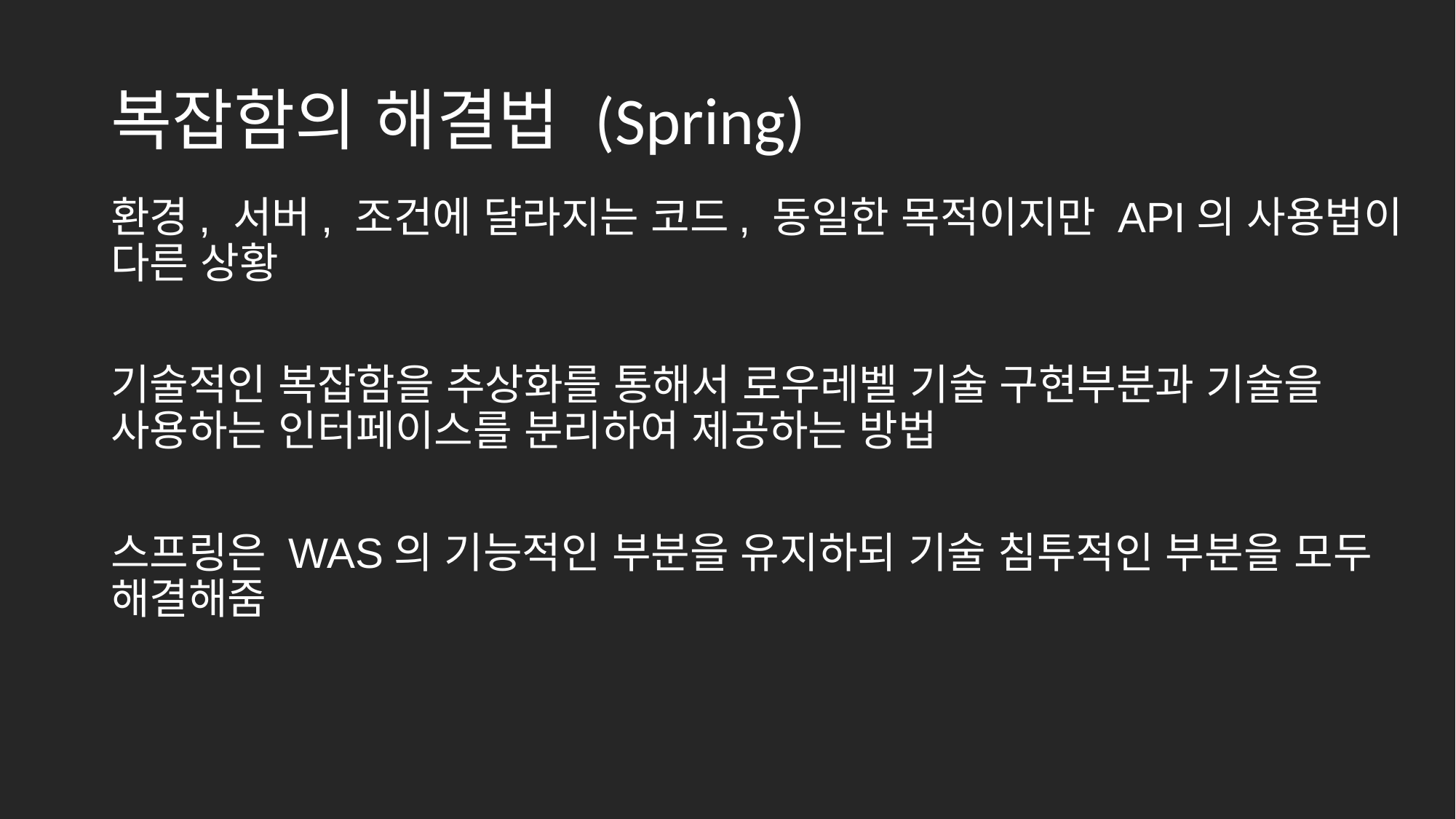

# 복잡함의 해결법 (Spring)
환경, 서버, 조건에 달라지는 코드, 동일한 목적이지만 API의 사용법이 다른 상황

기술적인 복잡함을 추상화를 통해서 로우레벨 기술 구현부분과 기술을 사용하는 인터페이스를 분리하여 제공하는 방법

스프링은 WAS의 기능적인 부분을 유지하되 기술 침투적인 부분을 모두 해결해줌